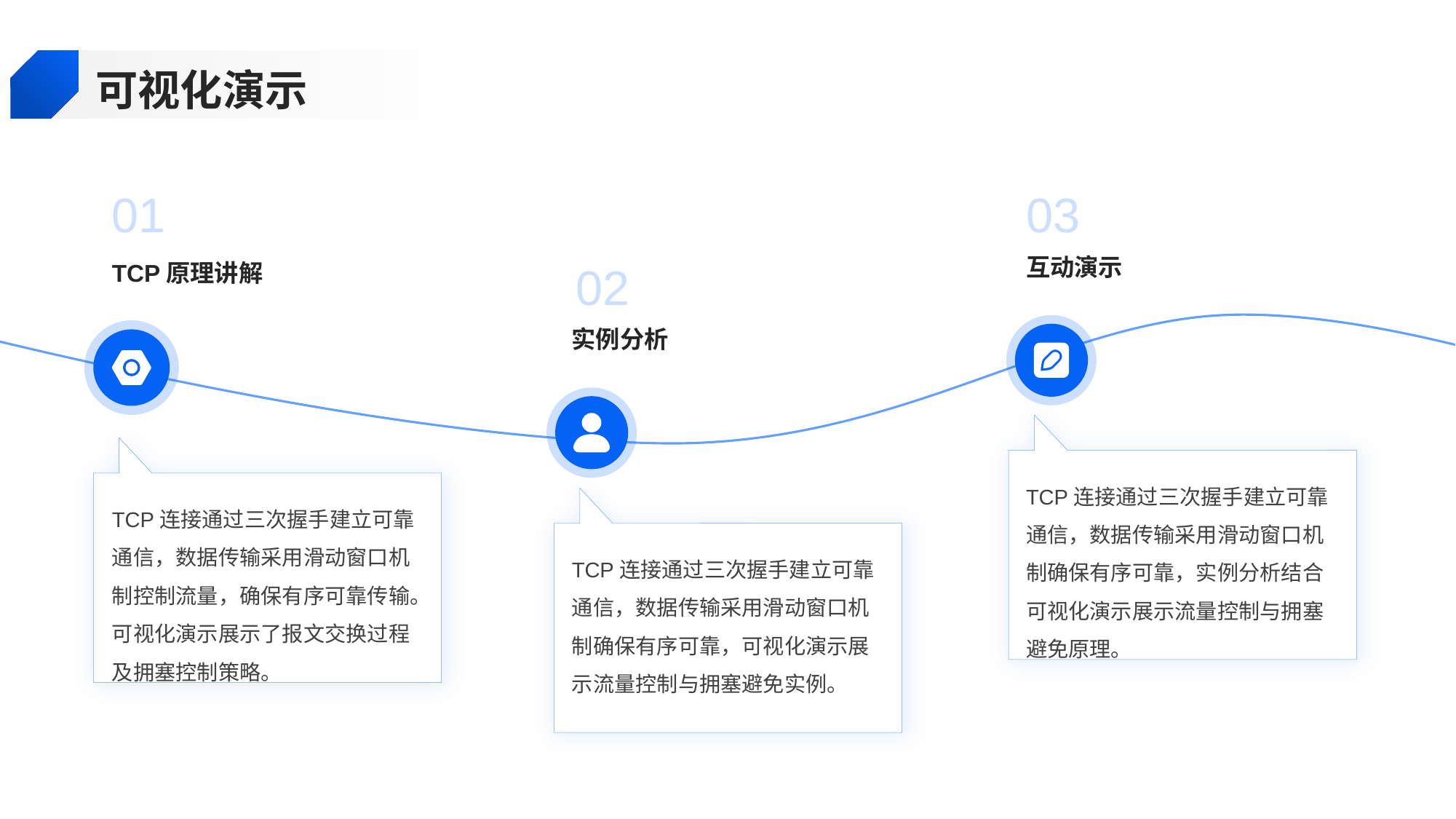

可视化演示
01
03
互动演示
TCP原理讲解
02

实例分析

TCP连接通过三次握手建立可靠通信，数据传输采用滑动窗口机制确保有序可靠，实例分析结合可视化演示展示流量控制与拥塞避免原理。

TCP连接通过三次握手建立可靠通信，数据传输采用滑动窗口机制控制流量，确保有序可靠传输。可视化演示展示了报文交换过程及拥塞控制策略。
TCP连接通过三次握手建立可靠通信，数据传输采用滑动窗口机制确保有序可靠，可视化演示展示流量控制与拥塞避免实例。